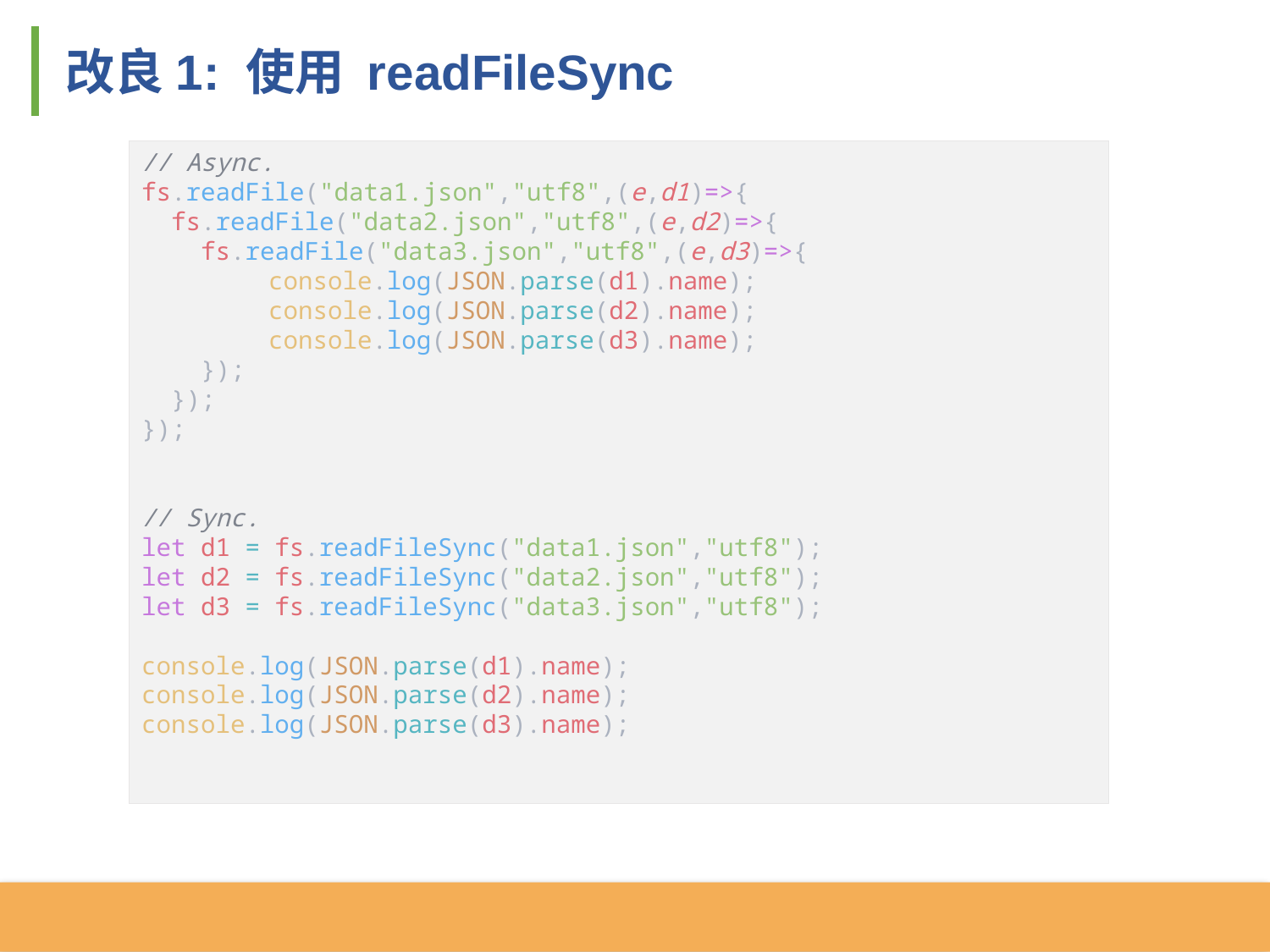

改良1: 使用 readFileSync
// Async.
fs.readFile("data1.json","utf8",(e,d1)=>{
  fs.readFile("data2.json","utf8",(e,d2)=>{
    fs.readFile("data3.json","utf8",(e,d3)=>{
       	console.log(JSON.parse(d1).name);
	console.log(JSON.parse(d2).name);
	console.log(JSON.parse(d3).name);
    });
  });
});
// Sync.
let d1 = fs.readFileSync("data1.json","utf8");
let d2 = fs.readFileSync("data2.json","utf8");
let d3 = fs.readFileSync("data3.json","utf8");
console.log(JSON.parse(d1).name);
console.log(JSON.parse(d2).name);
console.log(JSON.parse(d3).name);